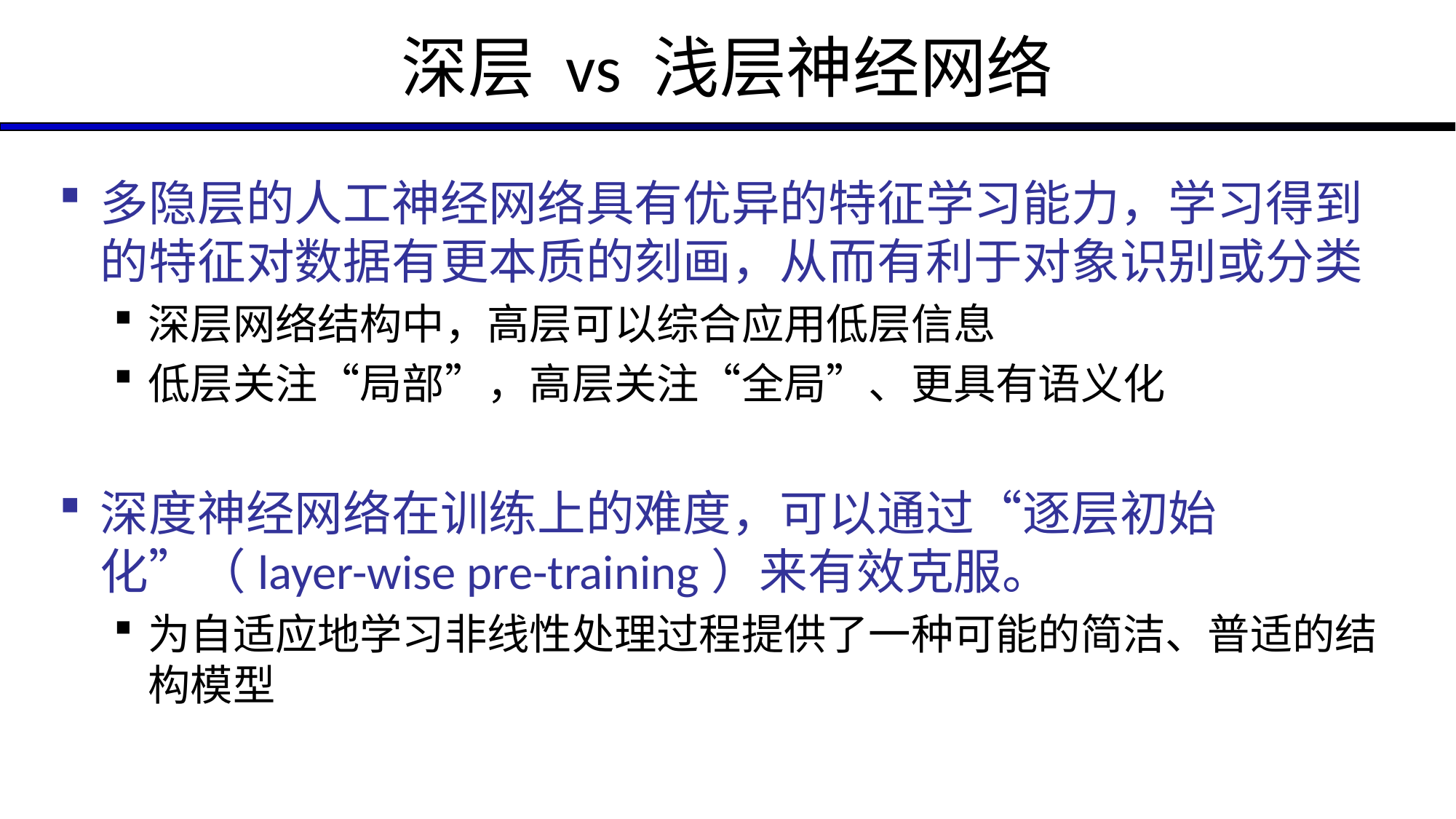

# 深层 vs 浅层神经网络
多隐层的人工神经网络具有优异的特征学习能力，学习得到的特征对数据有更本质的刻画，从而有利于对象识别或分类
深层网络结构中，高层可以综合应用低层信息
低层关注“局部”，高层关注“全局”、更具有语义化

深度神经网络在训练上的难度，可以通过“逐层初始化”（layer-wise pre-training）来有效克服。
为自适应地学习非线性处理过程提供了一种可能的简洁、普适的结构模型